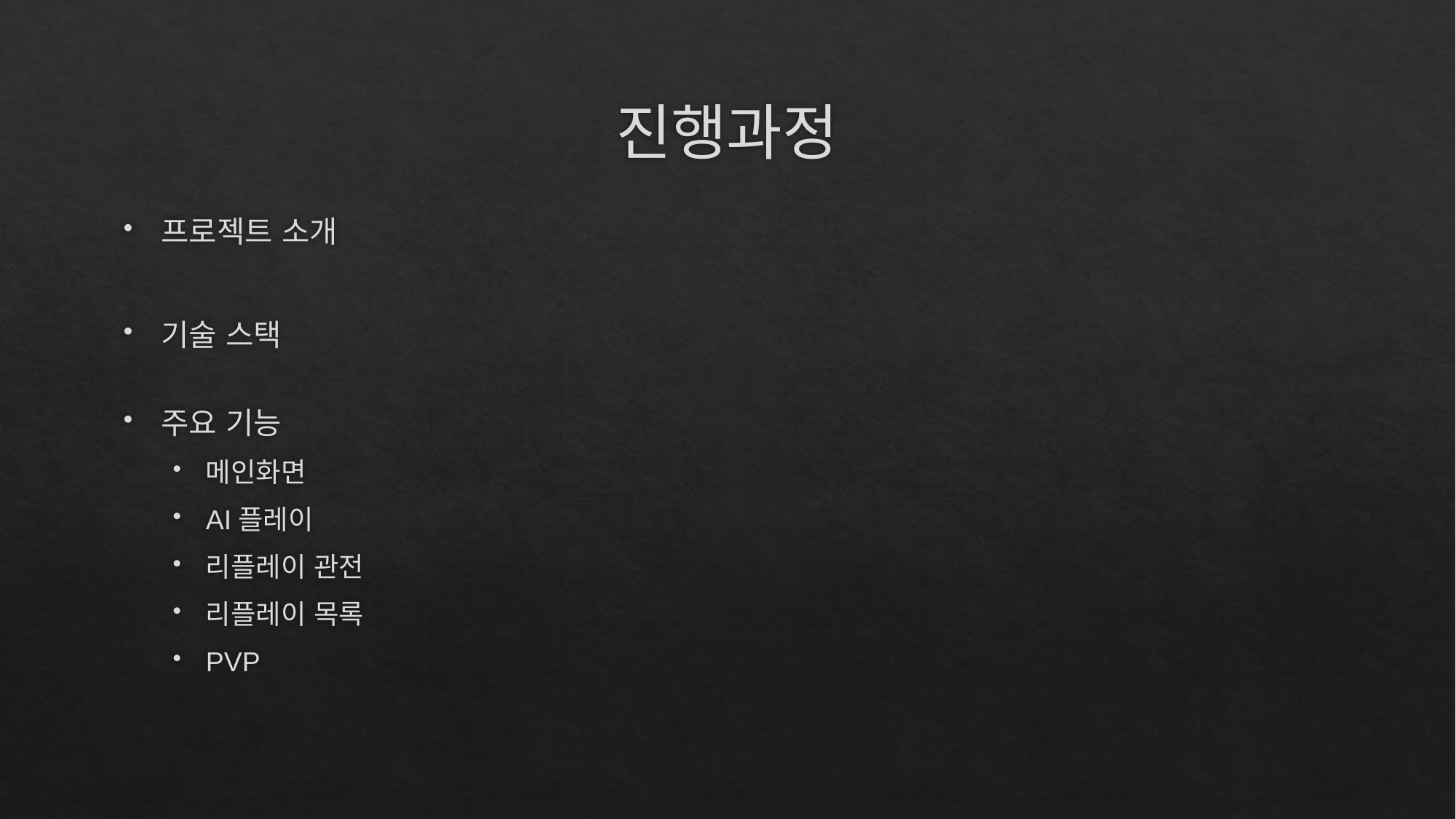

# 진행과정
프로젝트 소개

기술 스택
주요 기능
메인화면
AI플레이
리플레이 관전
리플레이 목록
PVP